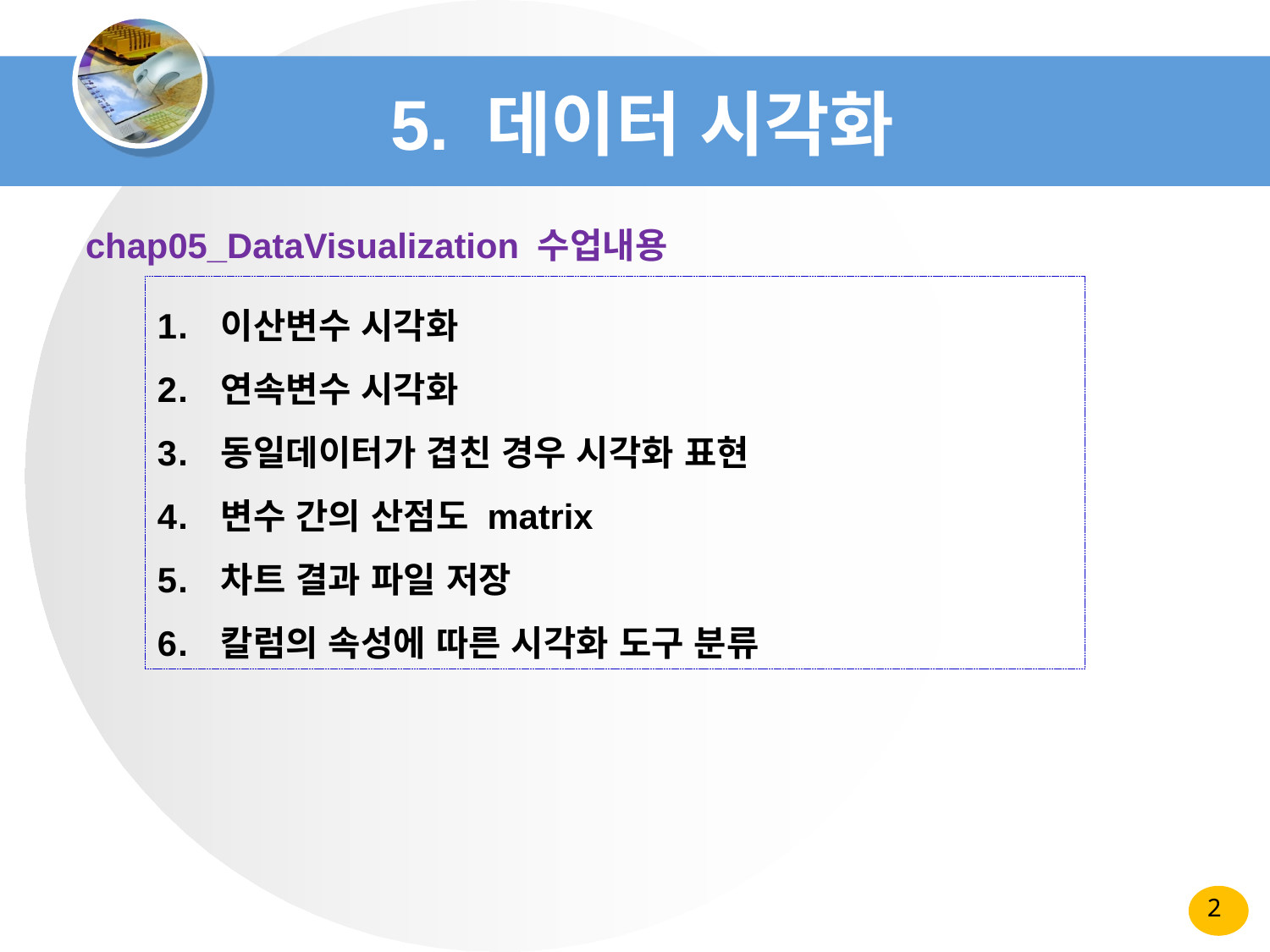

# 5. 데이터 시각화
chap05_DataVisualization 수업내용
이산변수 시각화
연속변수 시각화
동일데이터가 겹친 경우 시각화 표현
변수 간의 산점도 matrix
차트 결과 파일 저장
칼럼의 속성에 따른 시각화 도구 분류
2